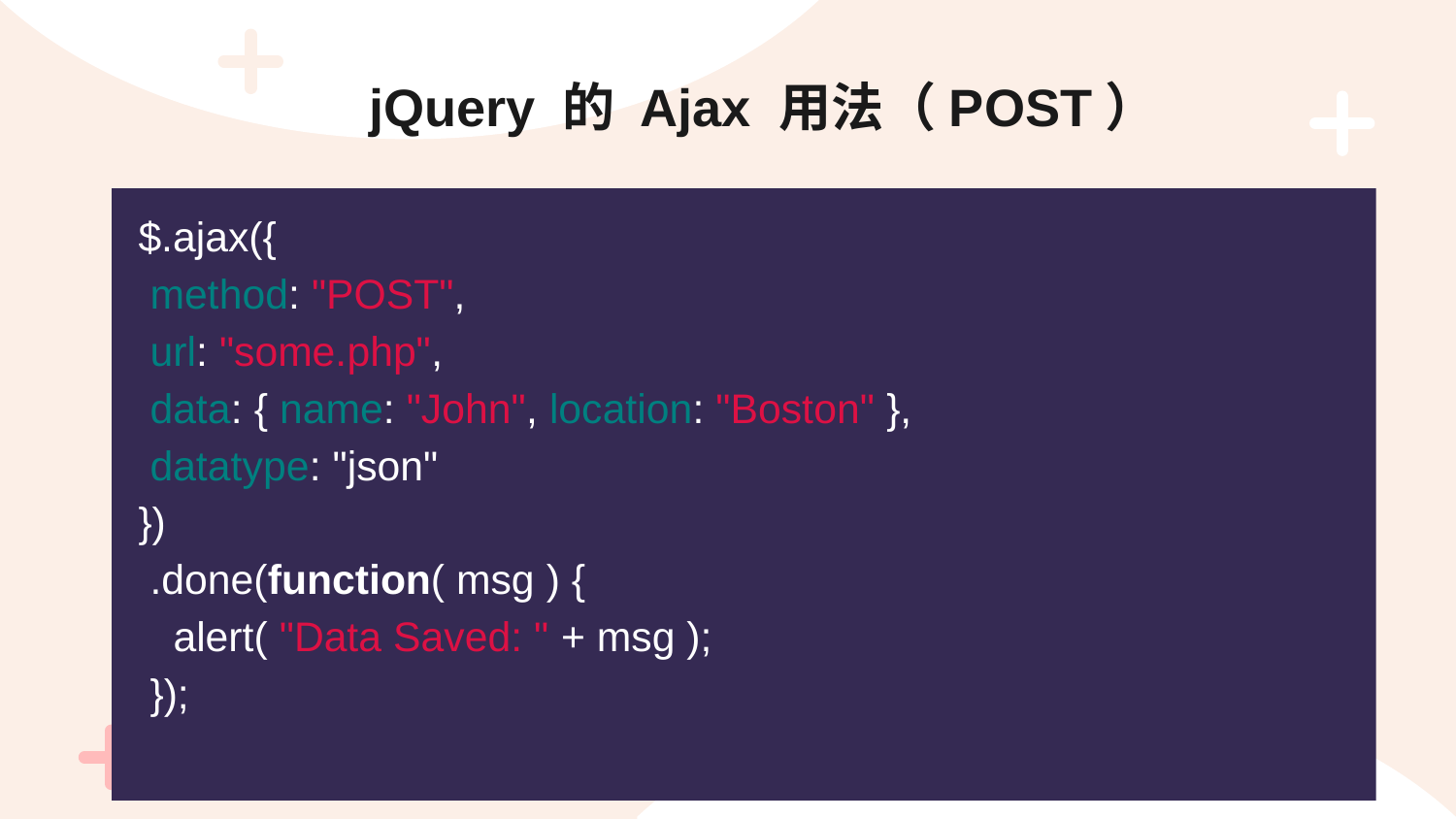

# jQuery 的 Ajax 用法（POST）
$.ajax({
 method: "POST",
 url: "some.php",
 data: { name: "John", location: "Boston" },
 datatype: "json"
})
 .done(function( msg ) {
   alert( "Data Saved: " + msg );
 });